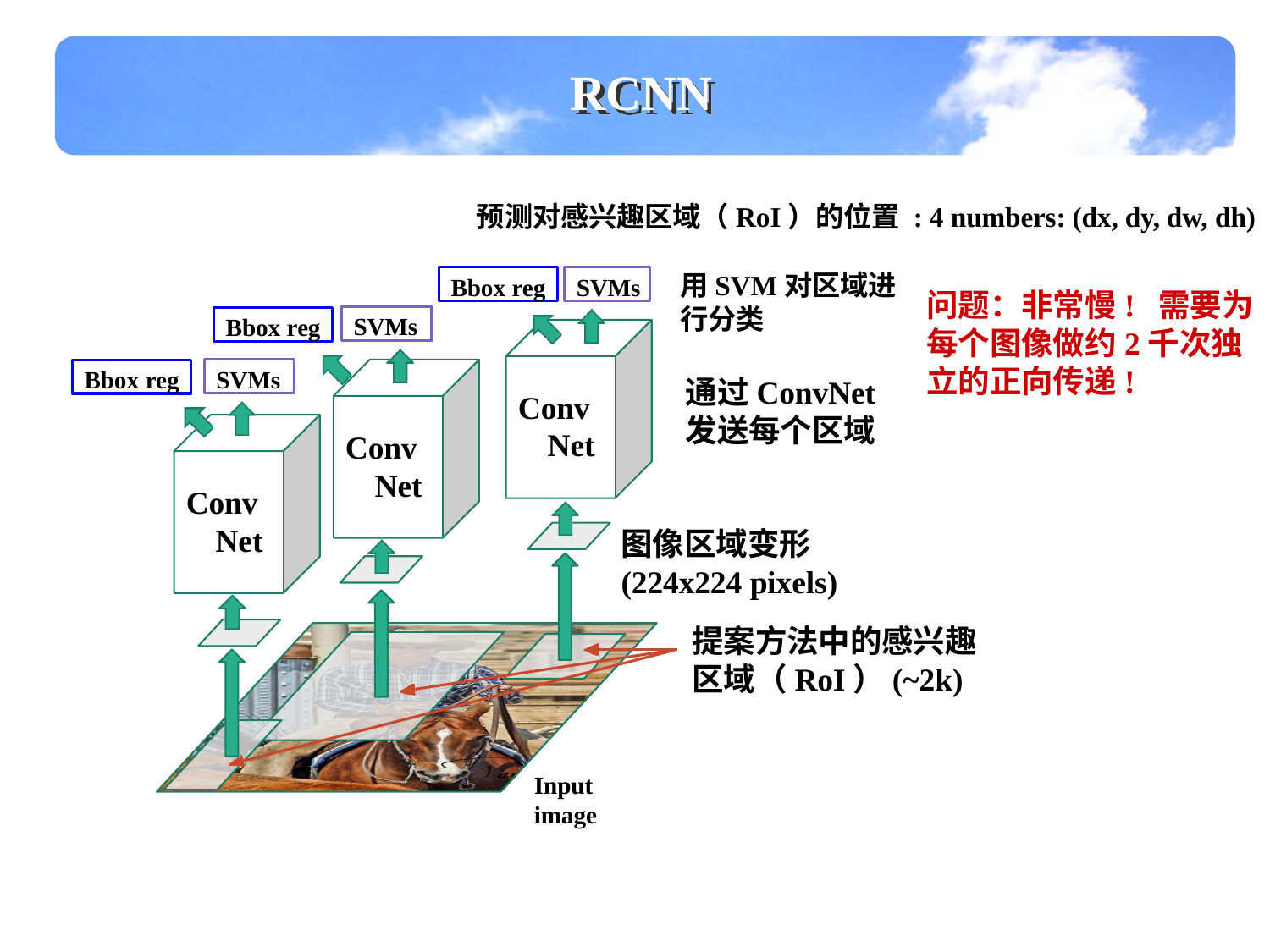

RCNN
预测对感兴趣区域（RoI）的位置 : 4 numbers: (dx, dy, dw, dh)
用SVM对区域进行分类
Bbox reg
SVMs
问题：非常慢!  需要为每个图像做约2千次独立的正向传递!
SVMs
Bbox reg

SVMs
Bbox reg
通过ConvNet发送每个区域
ConvNet

ConvNet
ConvNet
图像区域变形(224x224 pixels)

提案方法中的感兴趣区域（RoI）(~2k)
Input image